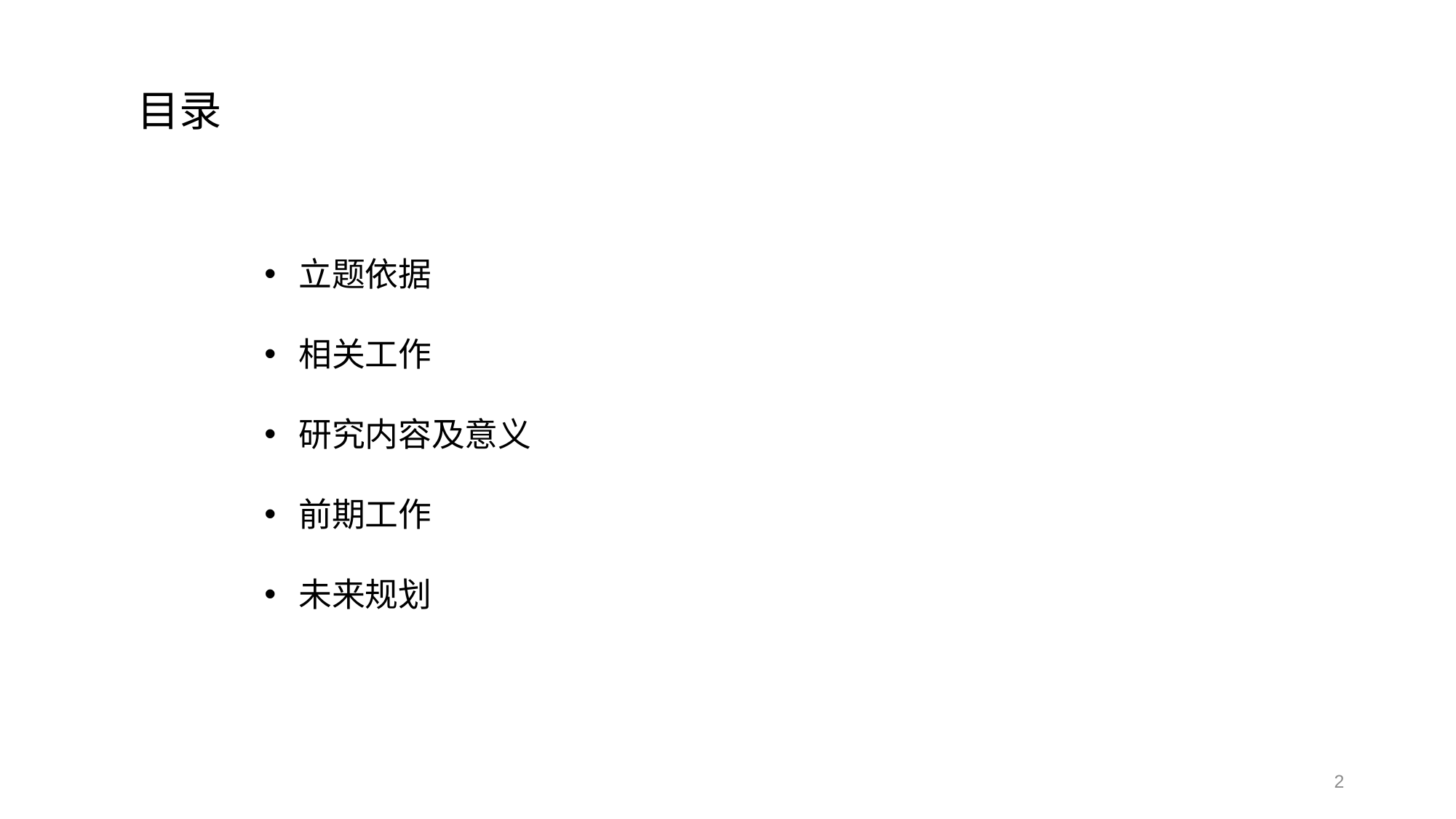

目录
立题依据

相关工作

研究内容及意义

前期工作

未来规划
2